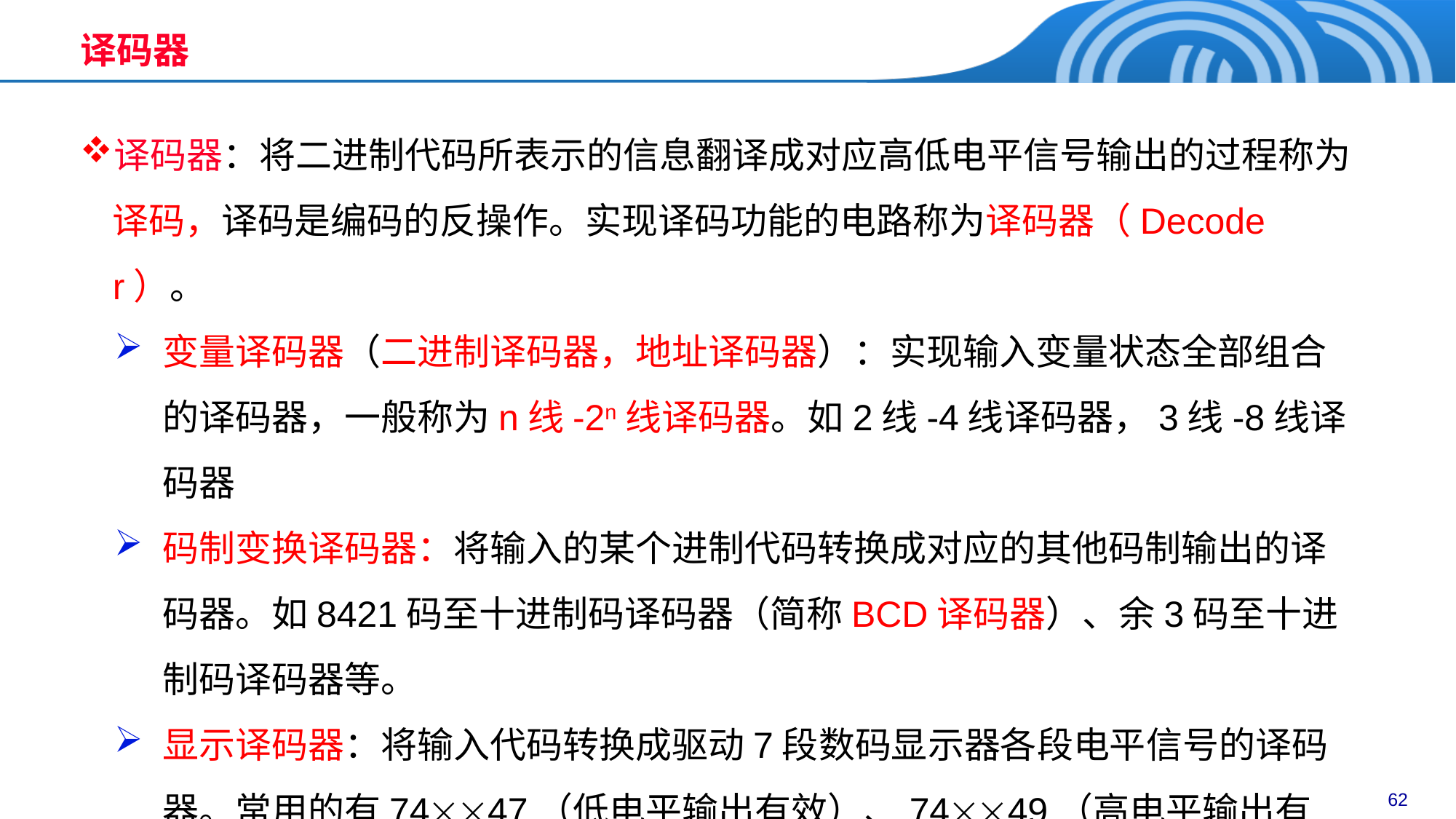

# 译码器
译码器：将二进制代码所表示的信息翻译成对应高低电平信号输出的过程称为译码，译码是编码的反操作。实现译码功能的电路称为译码器（Decoder）。
变量译码器（二进制译码器，地址译码器）：实现输入变量状态全部组合的译码器，一般称为n线-2n线译码器。如2线-4线译码器，3线-8线译码器
码制变换译码器：将输入的某个进制代码转换成对应的其他码制输出的译码器。如8421码至十进制码译码器（简称BCD译码器）、余3码至十进制码译码器等。
显示译码器：将输入代码转换成驱动7段数码显示器各段电平信号的译码器。常用的有74××47（低电平输出有效）、74××49（高电平输出有效）、74××48（高电平输出有效）等。